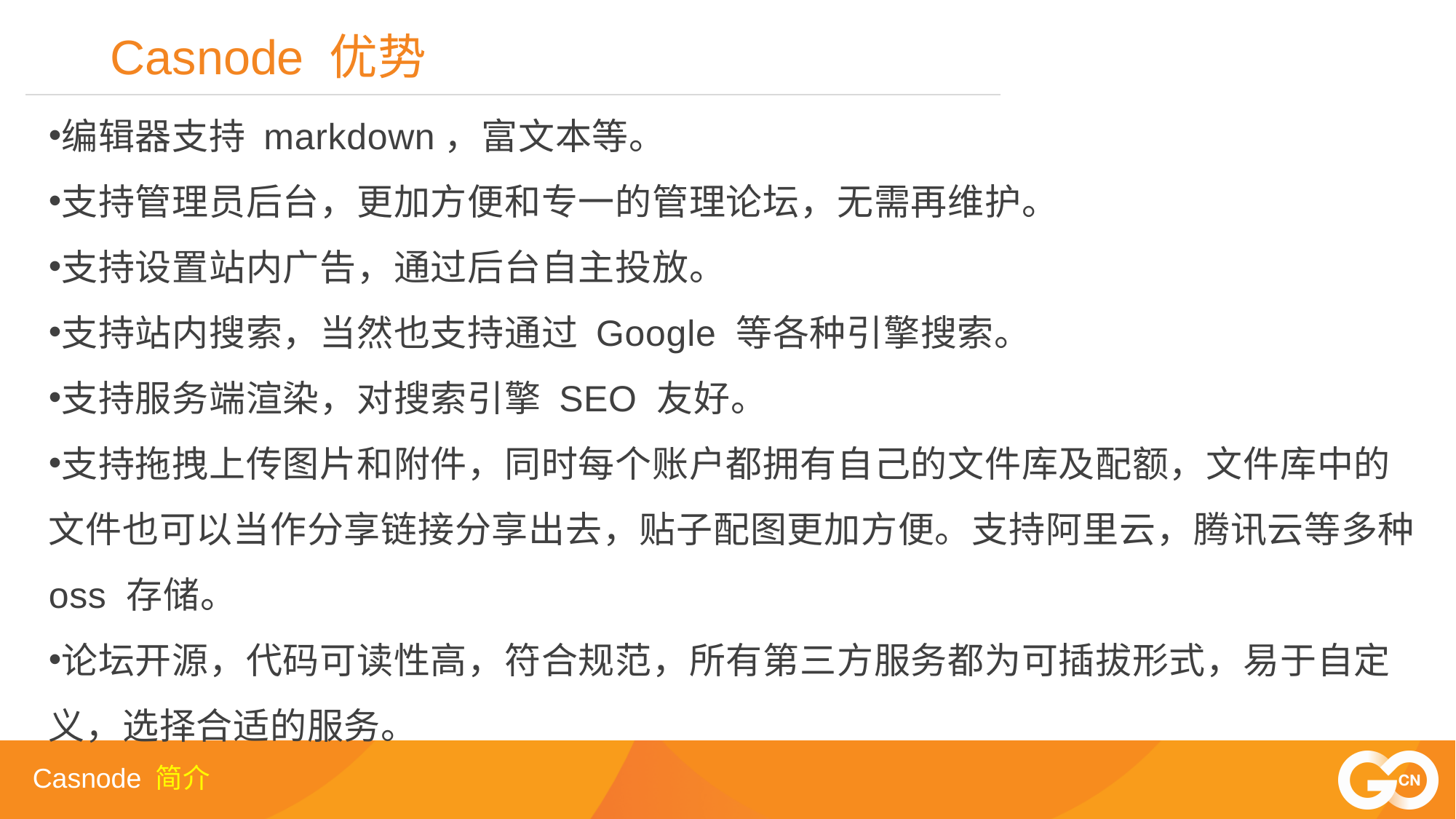

Casnode 优势
编辑器支持 markdown，富文本等。
支持管理员后台，更加方便和专一的管理论坛，无需再维护。
支持设置站内广告，通过后台自主投放。
支持站内搜索，当然也支持通过 Google 等各种引擎搜索。
支持服务端渲染，对搜索引擎 SEO 友好。
支持拖拽上传图片和附件，同时每个账户都拥有自己的文件库及配额，文件库中的文件也可以当作分享链接分享出去，贴子配图更加方便。支持阿里云，腾讯云等多种 oss 存储。
论坛开源，代码可读性高，符合规范，所有第三方服务都为可插拔形式，易于自定义，选择合适的服务。
Casnode 简介